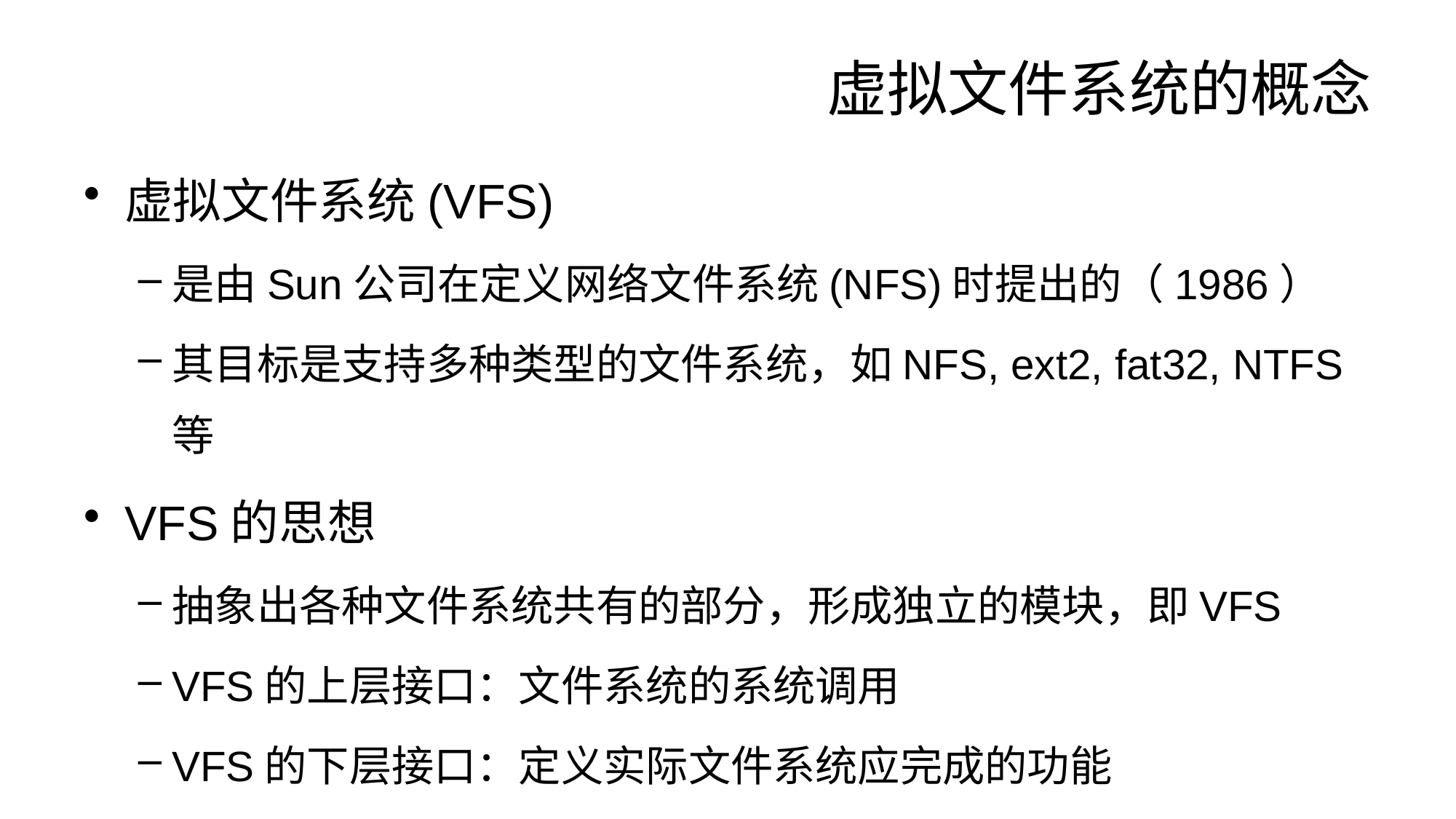

# 虚拟文件系统的概念
虚拟文件系统(VFS)
是由Sun公司在定义网络文件系统(NFS)时提出的（1986）
其目标是支持多种类型的文件系统，如NFS, ext2, fat32, NTFS等
VFS的思想
抽象出各种文件系统共有的部分，形成独立的模块，即VFS
VFS的上层接口：文件系统的系统调用
VFS的下层接口：定义实际文件系统应完成的功能